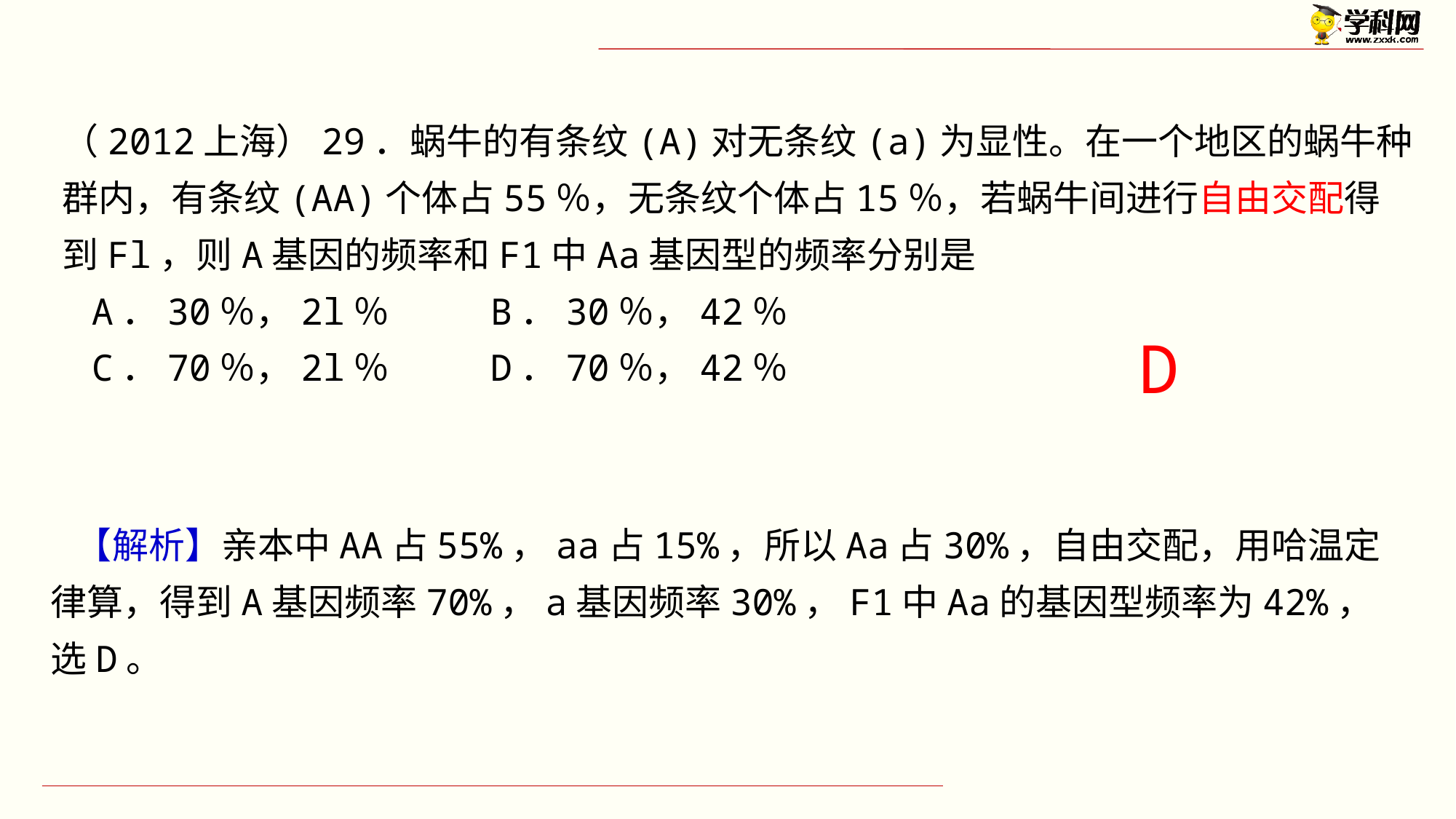

# （2012上海）29．蜗牛的有条纹(A)对无条纹(a)为显性。在一个地区的蜗牛种群内，有条纹(AA)个体占55％，无条纹个体占15％，若蜗牛间进行自由交配得到Fl，则A基因的频率和F1中Aa基因型的频率分别是 A．30％，2l％         B．30％，42％ C．70％，2l％         D．70％，42％
D
  【解析】亲本中AA占55%，aa占15%，所以Aa占30%，自由交配，用哈温定律算，得到A基因频率70%，a基因频率30%，F1中Aa的基因型频率为42%，选D。